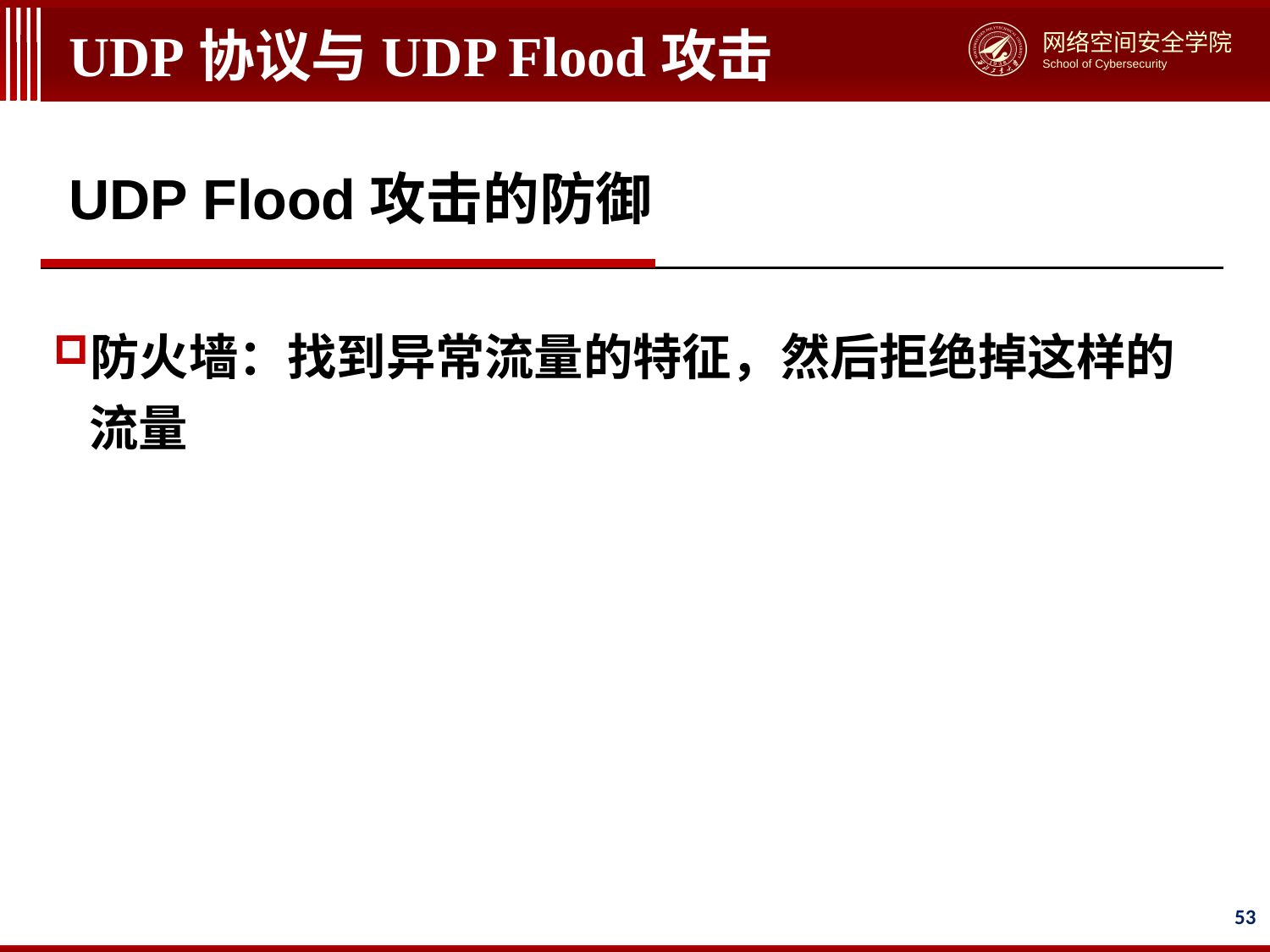

# UDP协议与UDP Flood攻击
UDP Flood攻击的防御
防火墙：找到异常流量的特征，然后拒绝掉这样的流量